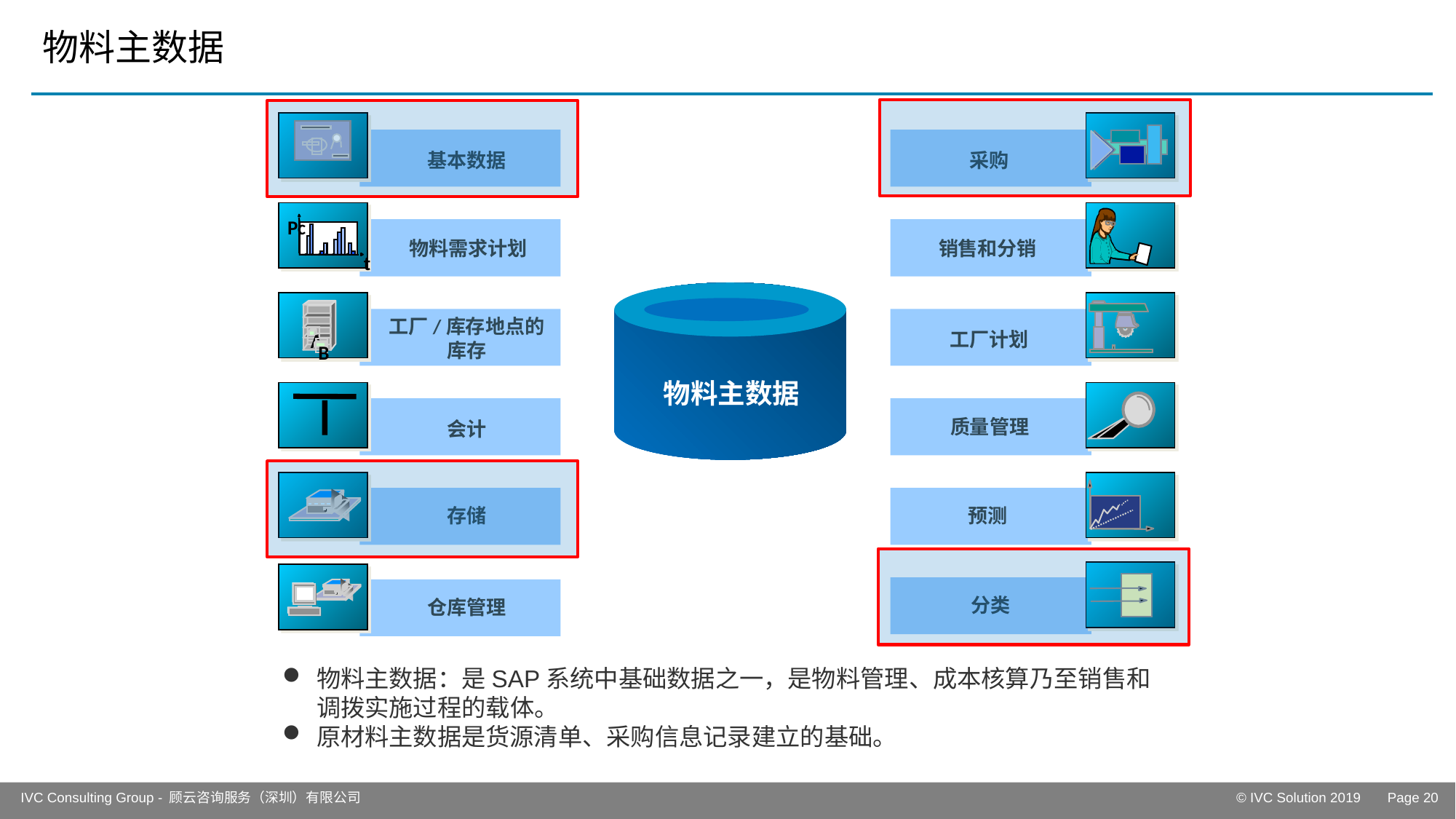

# 物料主数据

基本数据
采购

Pc

t

销售和分销
物料需求计划

物料主数据

A

B

工厂/库存地点的
库存
工厂计划

质量管理
会计

存储
预测

分类
仓库管理
物料主数据：是SAP系统中基础数据之一，是物料管理、成本核算乃至销售和调拨实施过程的载体。
原材料主数据是货源清单、采购信息记录建立的基础。